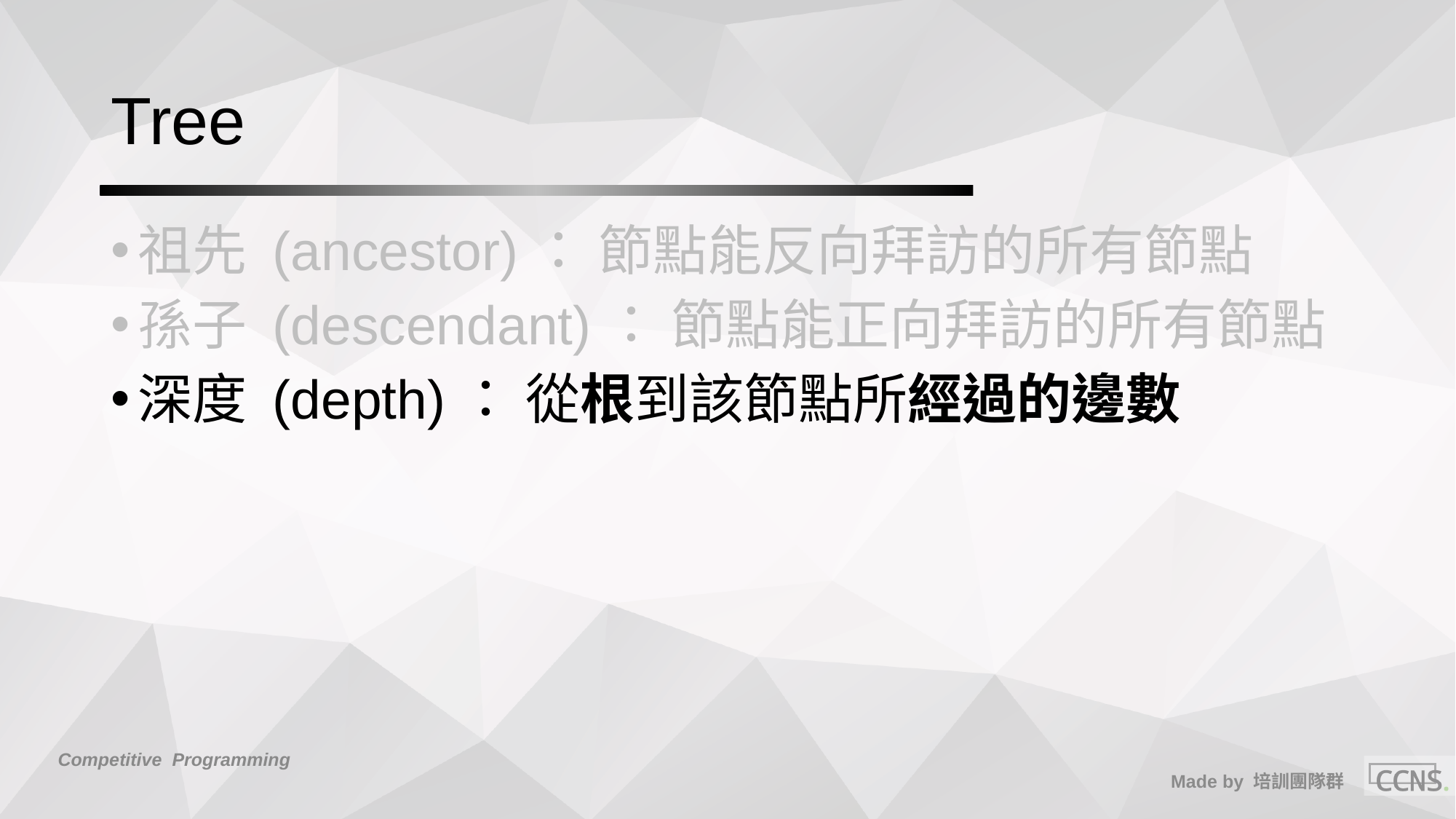

# Tree
祖先 (ancestor)： 節點能反向拜訪的所有節點
孫子 (descendant)： 節點能正向拜訪的所有節點
深度 (depth)： 從根到該節點所經過的邊數